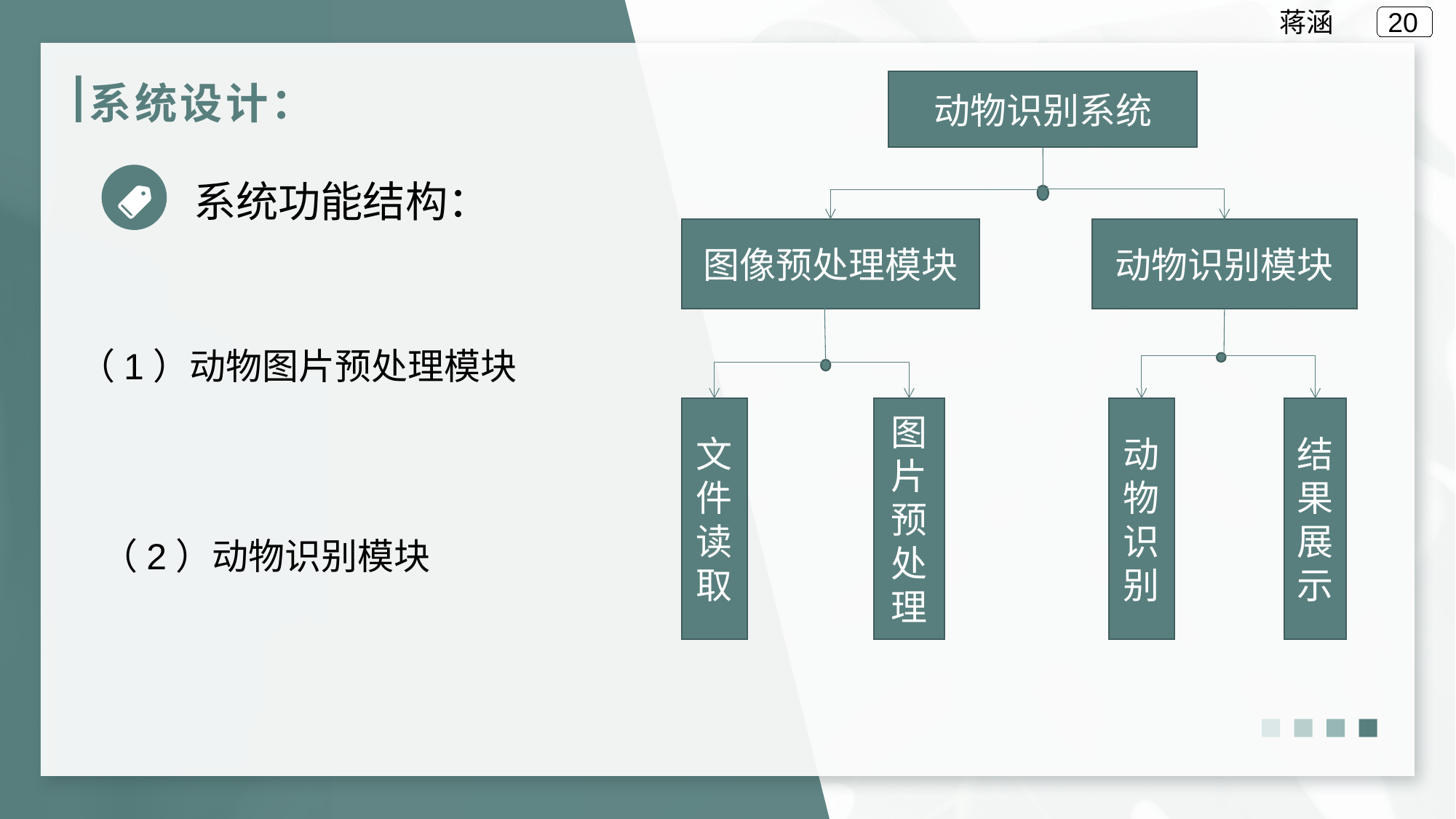

蒋涵
# 系统设计：
动物识别系统

系统功能结构：

图像预处理模块
动物识别模块
（1）动物图片预处理模块

文
件
读
取
图
片
预
处
理
动物识别
结果展示
（2）动物识别模块